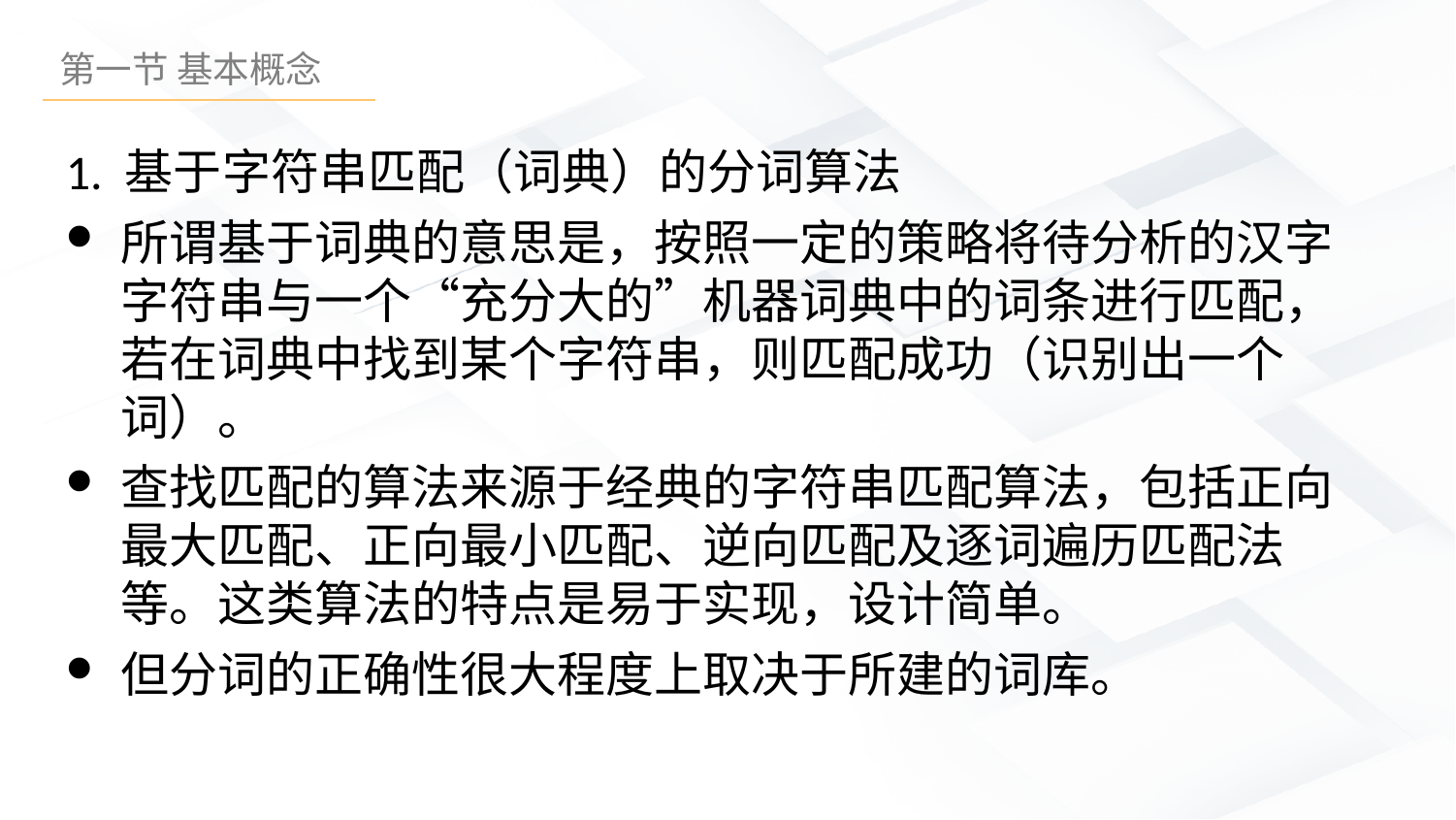

1. 基于字符串匹配（词典）的分词算法
所谓基于词典的意思是，按照一定的策略将待分析的汉字字符串与一个“充分大的”机器词典中的词条进行匹配，若在词典中找到某个字符串，则匹配成功（识别出一个词）。
查找匹配的算法来源于经典的字符串匹配算法，包括正向最大匹配、正向最小匹配、逆向匹配及逐词遍历匹配法等。这类算法的特点是易于实现，设计简单。
但分词的正确性很大程度上取决于所建的词库。